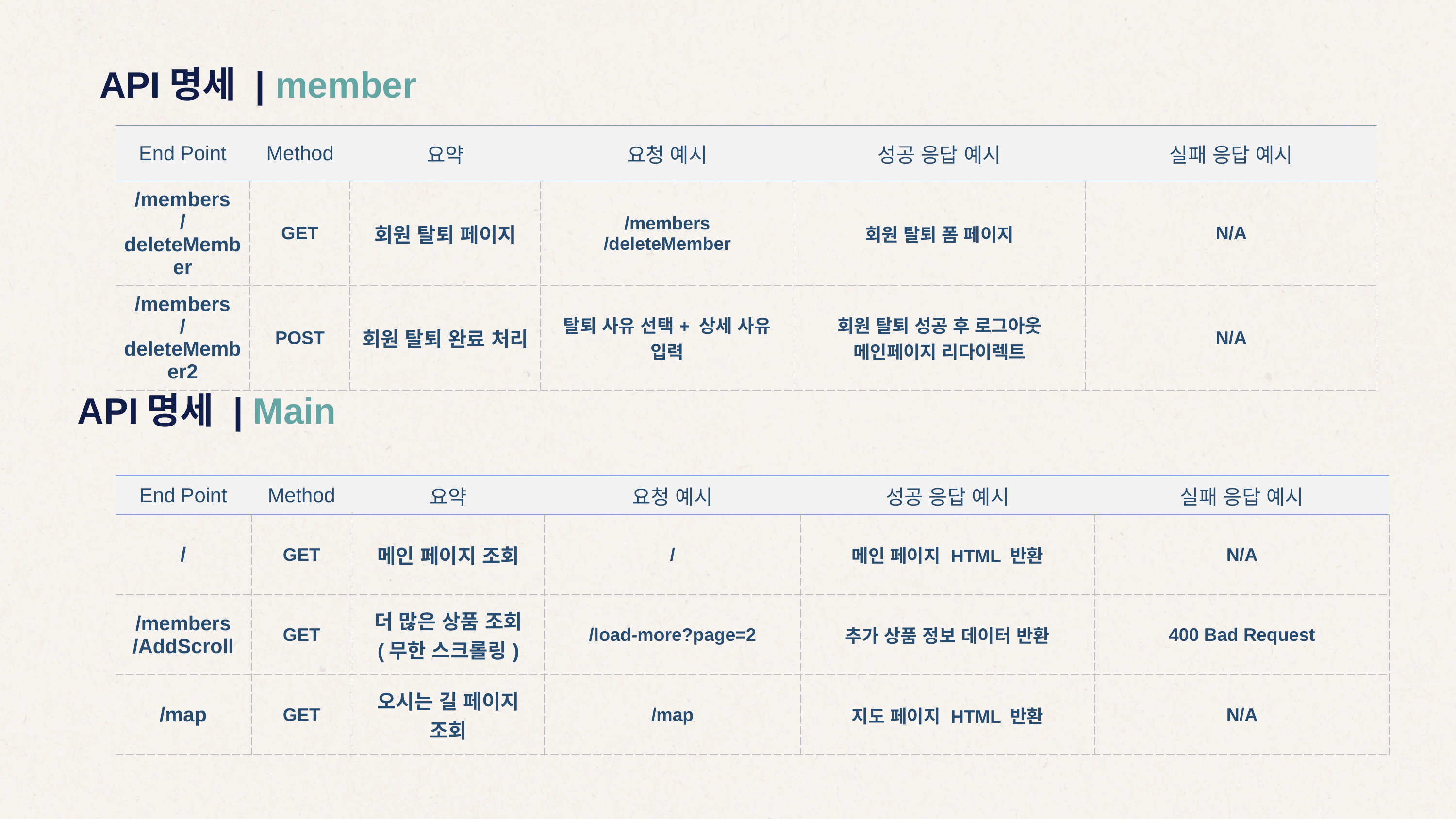

API명세 | member
| End Point | Method | 요약 | 요청 예시 | 성공 응답 예시 | 실패 응답 예시 |
| --- | --- | --- | --- | --- | --- |
| /members /deleteMember | GET | 회원 탈퇴 페이지 | /members /deleteMember | 회원 탈퇴 폼 페이지 | N/A |
| /members /deleteMember2 | POST | 회원 탈퇴 완료 처리 | 탈퇴 사유 선택+ 상세 사유 입력 | 회원 탈퇴 성공 후 로그아웃 메인페이지 리다이렉트 | N/A |
API명세 | Main
| End Point | Method | 요약 | 요청 예시 | 성공 응답 예시 | 실패 응답 예시 |
| --- | --- | --- | --- | --- | --- |
| / | GET | 메인 페이지 조회 | / | 메인 페이지 HTML 반환 | N/A |
| /members /AddScroll | GET | 더 많은 상품 조회 (무한 스크롤링) | /load-more?page=2 | 추가 상품 정보 데이터 반환 | 400 Bad Request |
| /map | GET | 오시는 길 페이지 조회 | /map | 지도 페이지 HTML 반환 | N/A |